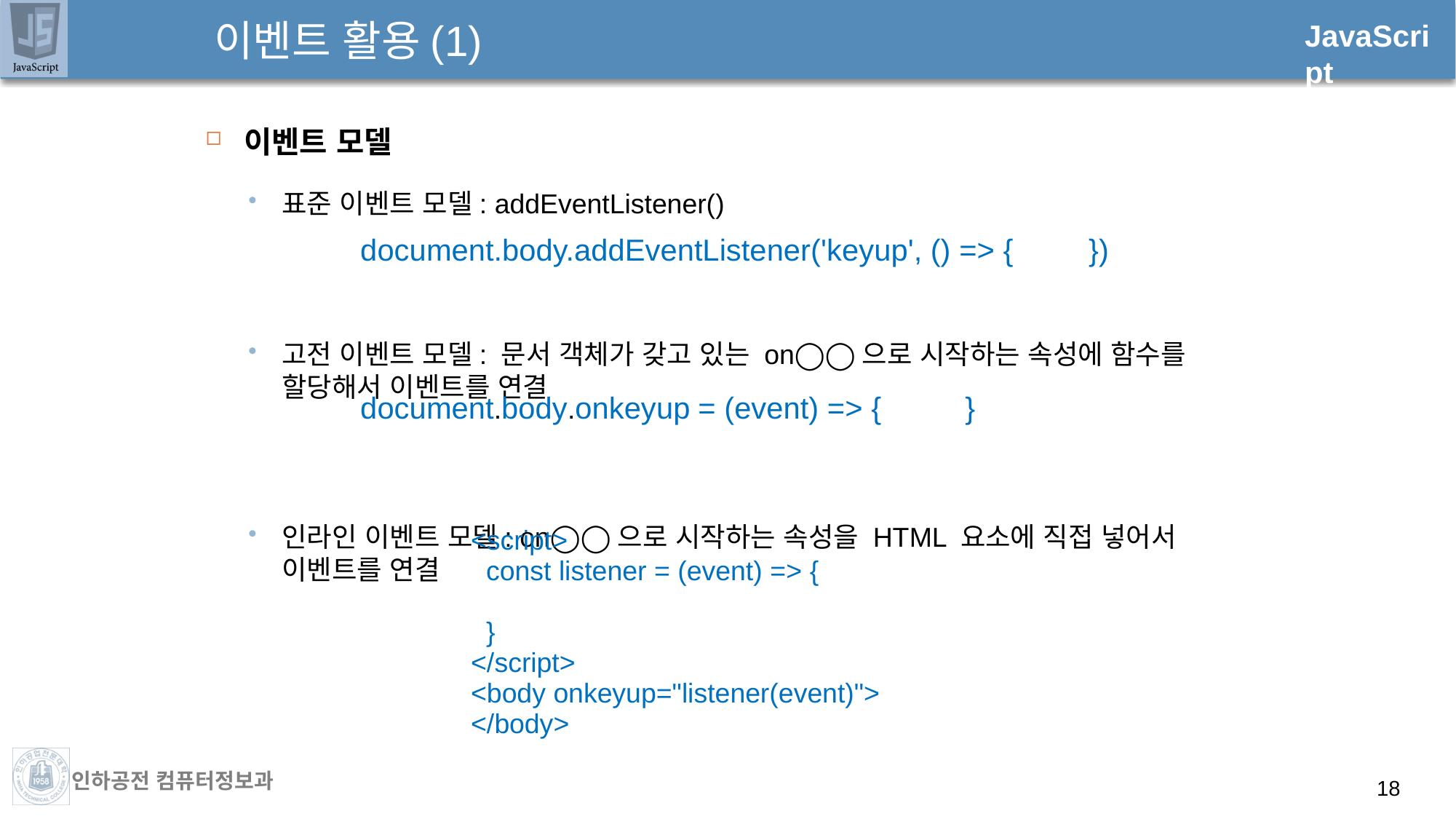

# 이벤트 활용(1)
이벤트 모델
표준 이벤트 모델: addEventListener()

고전 이벤트 모델: 문서 객체가 갖고 있는 on◯◯으로 시작하는 속성에 함수를 할당해서 이벤트를 연결

인라인 이벤트 모델: on◯◯으로 시작하는 속성을 HTML 요소에 직접 넣어서 이벤트를 연결
| document.body.addEventListener('keyup', () => { }) |
| --- |
| document.body.onkeyup = (event) => { } |
| --- |
| <script> const listener = (event) => { } </script> <body onkeyup="listener(event)"> </body> |
| --- |